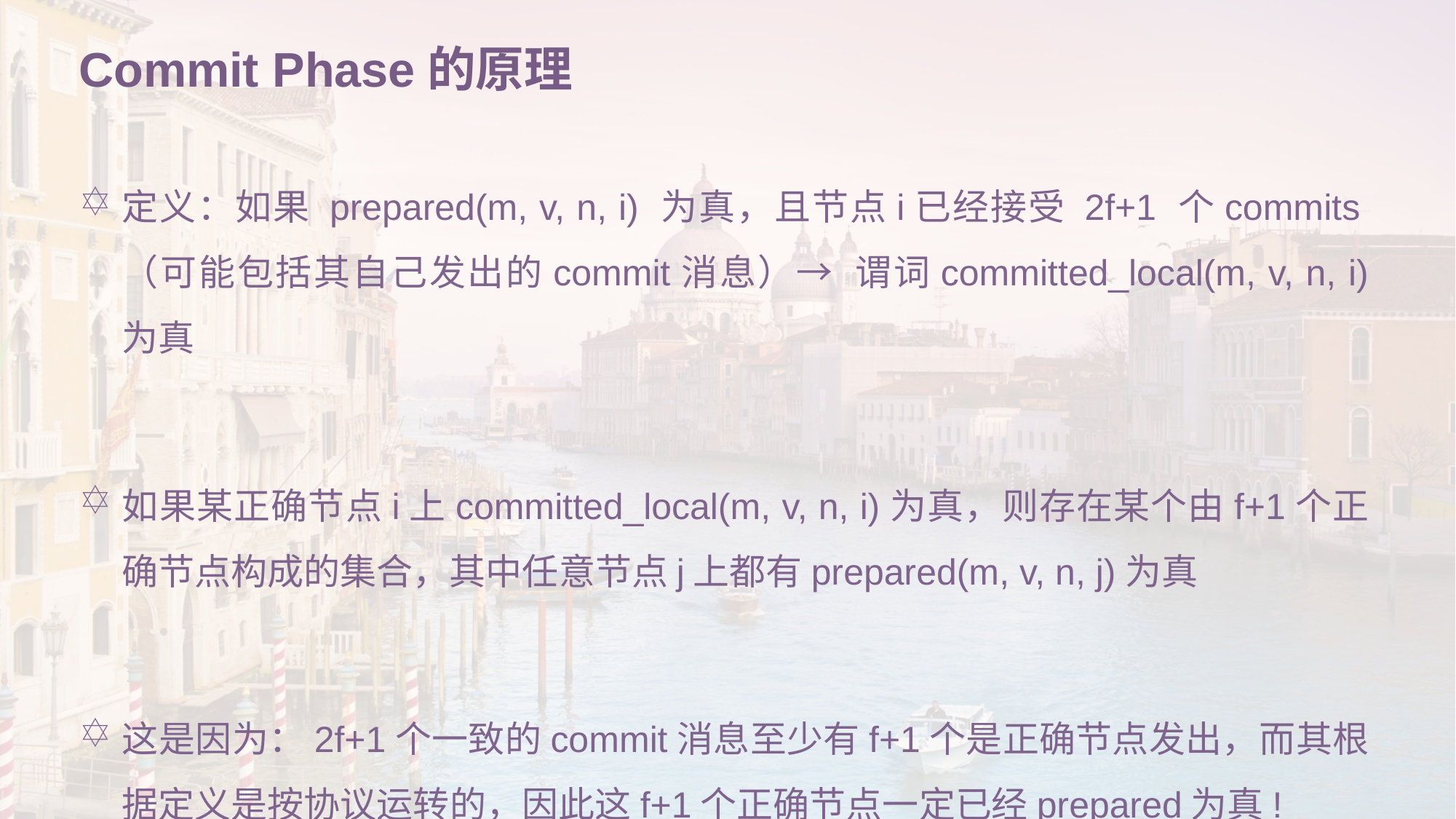

# Commit Phase的原理
定义：如果 prepared(m, v, n, i) 为真，且节点i已经接受 2f+1 个commits（可能包括其自己发出的commit消息）→  谓词committed_local(m, v, n, i) 为真

如果某正确节点i上committed_local(m, v, n, i)为真，则存在某个由f+1个正确节点构成的集合，其中任意节点j上都有prepared(m, v, n, j)为真

这是因为：2f+1个一致的commit消息至少有f+1个是正确节点发出，而其根据定义是按协议运转的，因此这f+1个正确节点一定已经prepared为真!